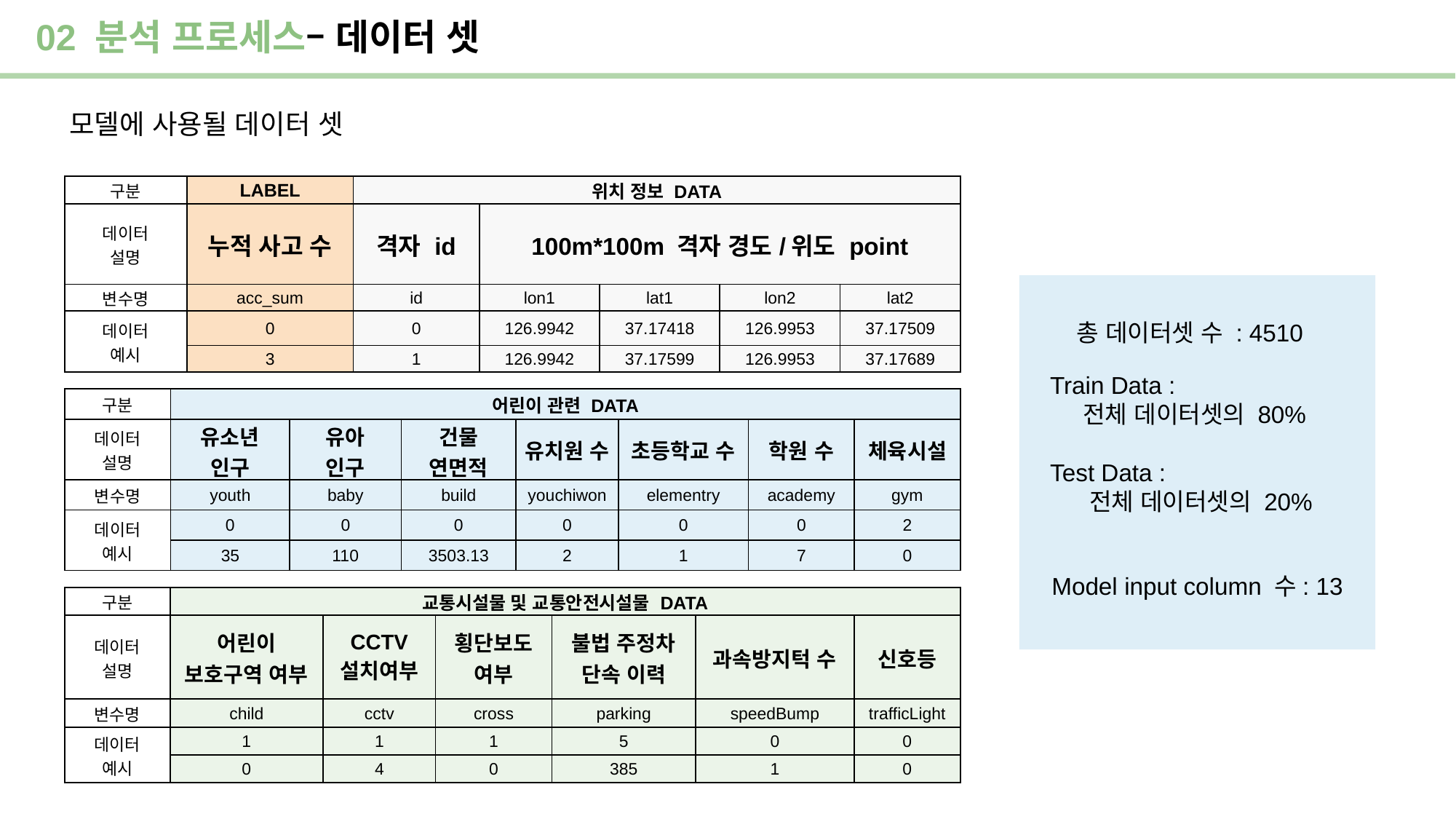

02 분석 프로세스– 데이터 셋

모델에 사용될 데이터 셋
| 구분 | LABEL | 위치 정보 DATA |  |  |  |  |
| --- | --- | --- | --- | --- | --- | --- |
| 데이터 설명 | 누적 사고 수 | 격자 id | 100m\*100m 격자 경도/위도 point |  |  |  |
| 변수명 | acc\_sum | id | lon1 | lat1 | lon2 | lat2 |
| 데이터 예시 | 0 | 0 | 126.9942 | 37.17418 | 126.9953 | 37.17509 |
|  | 3 | 1 | 126.9942 | 37.17599 | 126.9953 | 37.17689 |

총 데이터셋 수 : 4510
Train Data :
     전체 데이터셋의 80%

Test Data :
     전체 데이터셋의 20%
| 구분 | 어린이 관련 DATA |  |  |  |  |  |  |
| --- | --- | --- | --- | --- | --- | --- | --- |
| 데이터 설명 | 유소년 인구 | 유아 인구 | 건물 연면적 | 유치원 수 | 초등학교 수 | 학원 수 | 체육시설 |
| 변수명 | youth | baby | build | youchiwon | elementry | academy | gym |
| 데이터 예시 | 0 | 0 | 0 | 0 | 0 | 0 | 2 |
|  | 35 | 110 | 3503.13 | 2 | 1 | 7 | 0 |
Model input column 수: 13
| 구분 | 교통시설물 및 교통안전시설물 DATA |  |  |  |  |  |
| --- | --- | --- | --- | --- | --- | --- |
| 데이터 설명 | 어린이 보호구역 여부 | CCTV 설치여부 | 횡단보도 여부 | 불법 주정차 단속 이력 | 과속방지턱 수 | 신호등 |
| 변수명 | child | cctv | cross | parking | speedBump | trafficLight |
| 데이터 예시 | 1 | 1 | 1 | 5 | 0 | 0 |
|  | 0 | 4 | 0 | 385 | 1 | 0 |